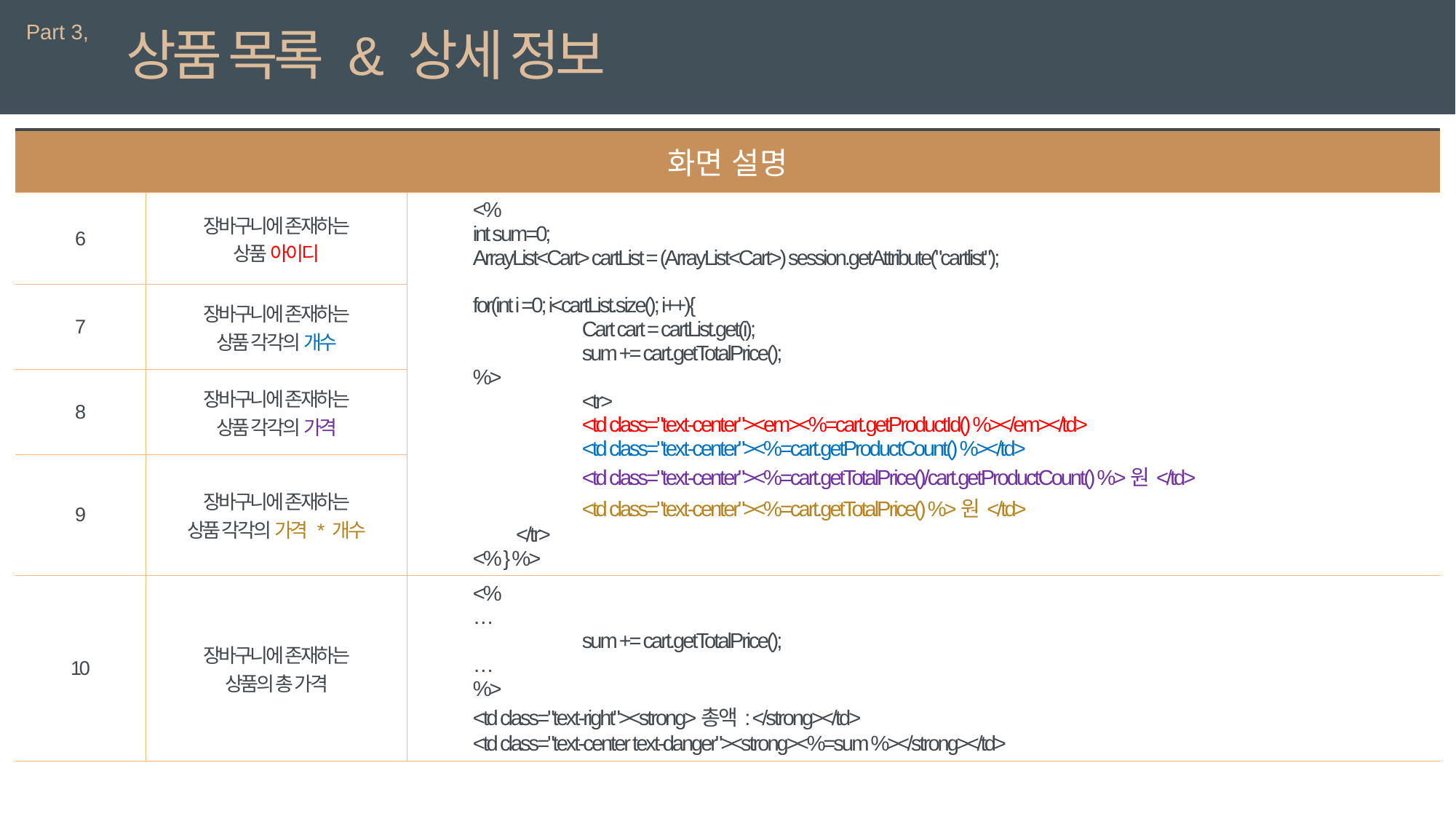

Part 3,
상품 목록 & 상세 정보
| 화면 설명 |  | 상세 설명 |
| --- | --- | --- |
| 6 | 장바구니에 존재하는 상품 아이디 | <% int sum=0; ArrayList<Cart> cartList = (ArrayList<Cart>) session.getAttribute("cartlist"); for(int i =0; i<cartList.size(); i++){ Cart cart = cartList.get(i); sum += cart.getTotalPrice(); %> <tr> <td class="text-center"><em><%=cart.getProductId() %></em></td> <td class="text-center"><%=cart.getProductCount() %></td> <td class="text-center"><%=cart.getTotalPrice()/cart.getProductCount() %>원</td> <td class="text-center"><%=cart.getTotalPrice() %>원</td> </tr> <% } %> |
| 7 | 장바구니에 존재하는 상품 각각의 개수 |  |
| 8 | 장바구니에 존재하는 상품 각각의 가격 |  |
| 9 | 장바구니에 존재하는 상품 각각의 가격 \* 개수 |  |
| 10 | 장바구니에 존재하는 상품의 총 가격 | <% … sum += cart.getTotalPrice(); … %> <td class="text-right"><strong>총액: </strong></td> <td class="text-center text-danger"><strong><%=sum %></strong></td> |